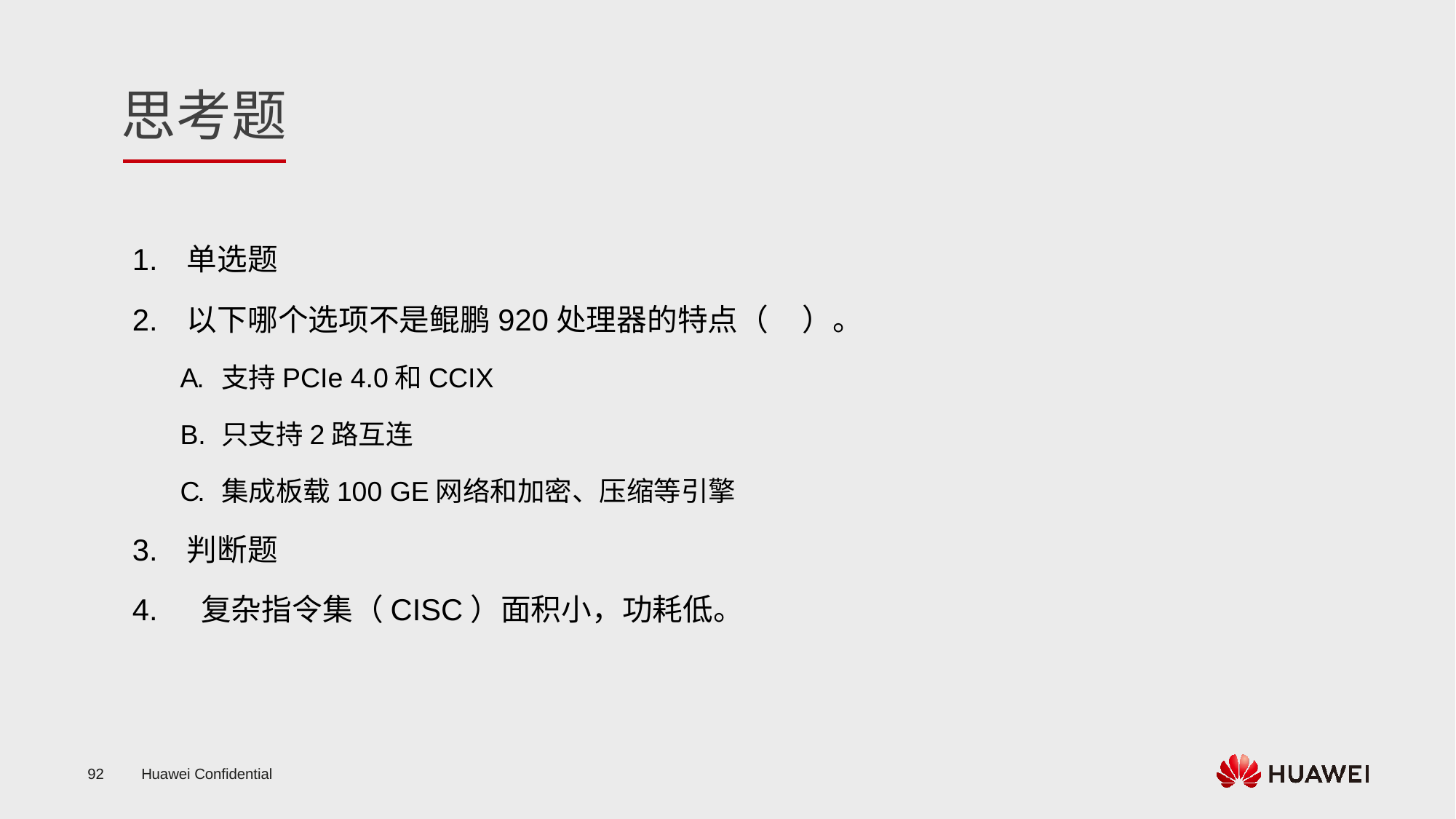

单选题
以下哪个选项不是鲲鹏920处理器的特点（     ）。
支持PCIe 4.0和CCIX
只支持2路互连
集成板载100 GE网络和加密、压缩等引擎
判断题
 复杂指令集（CISC）面积小，功耗低。